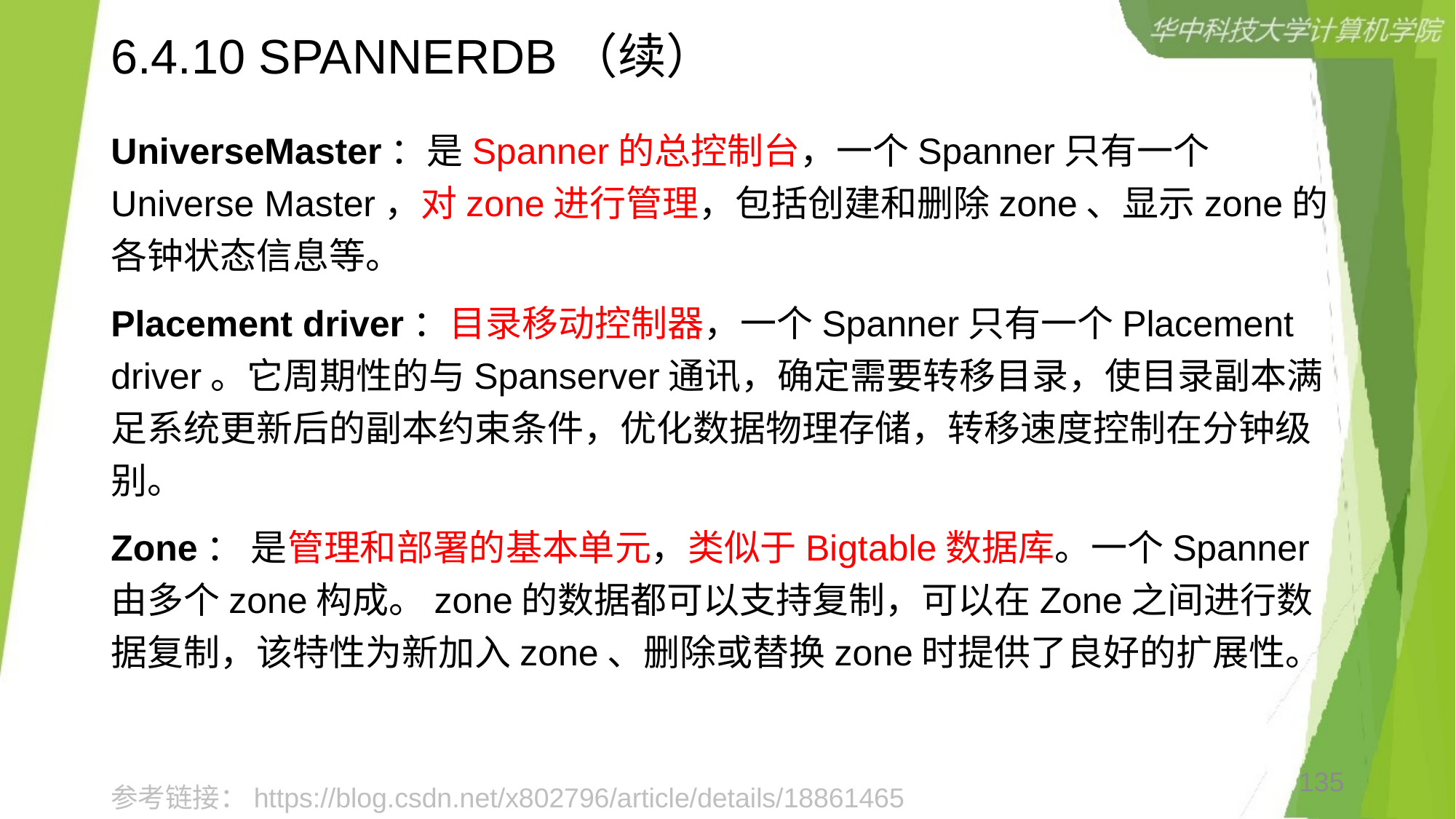

# 6.4.10 SPANNERDB（续）
UniverseMaster：是Spanner的总控制台，一个Spanner只有一个Universe Master，对zone进行管理，包括创建和删除zone、显示zone的各钟状态信息等。
Placement driver：目录移动控制器，一个Spanner只有一个Placement driver。它周期性的与Spanserver通讯，确定需要转移目录，使目录副本满足系统更新后的副本约束条件，优化数据物理存储，转移速度控制在分钟级别。
Zone： 是管理和部署的基本单元，类似于Bigtable数据库。一个Spanner由多个zone构成。zone的数据都可以支持复制，可以在Zone之间进行数据复制，该特性为新加入zone、删除或替换zone时提供了良好的扩展性。
135
参考链接：https://blog.csdn.net/x802796/article/details/18861465